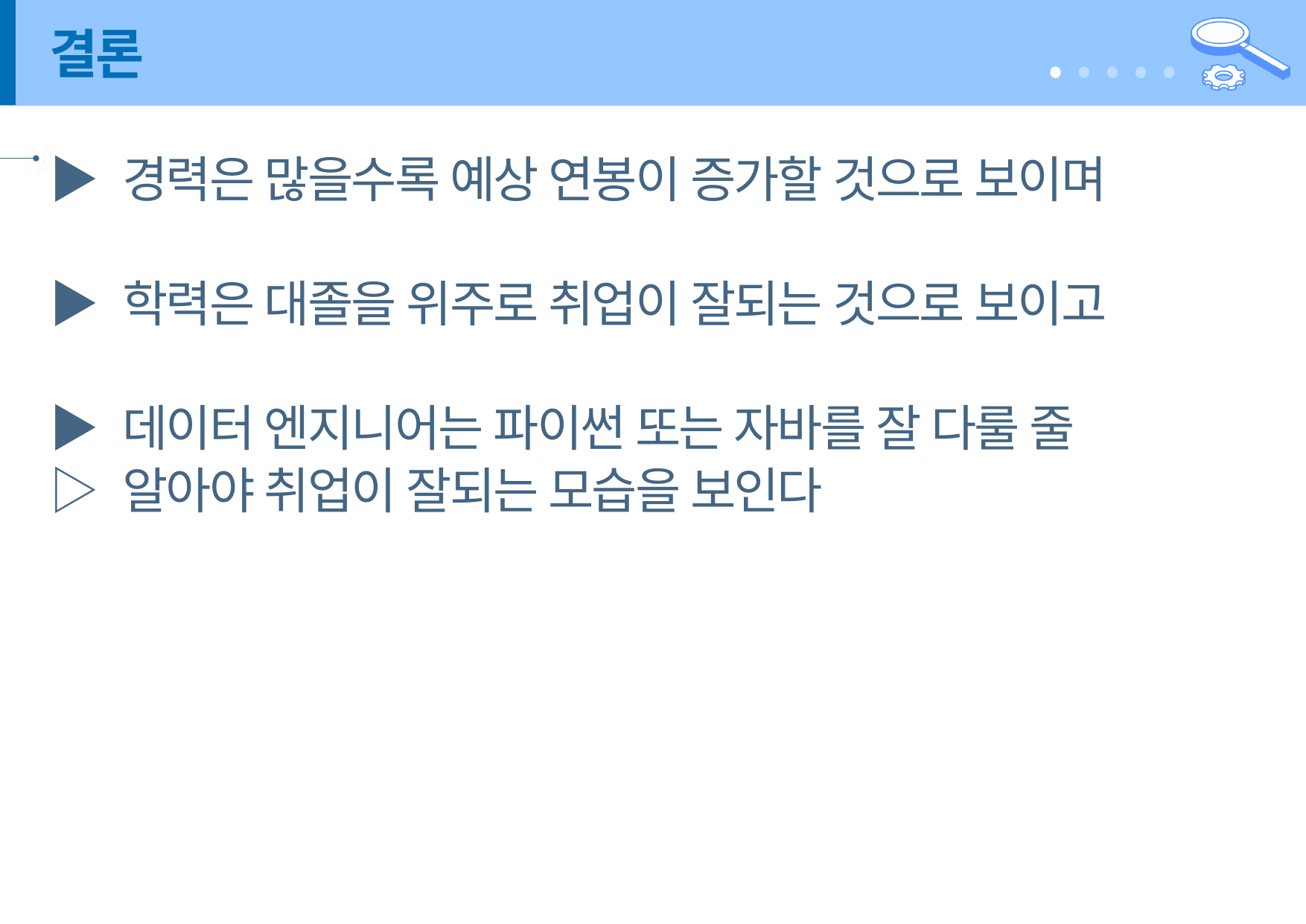

# 결론
▶ 경력은 많을수록 예상 연봉이 증가할 것으로 보이며

▶ 학력은 대졸을 위주로 취업이 잘되는 것으로 보이고

▶ 데이터 엔지니어는 파이썬 또는 자바를 잘 다룰 줄
▷ 알아야 취업이 잘되는 모습을 보인다